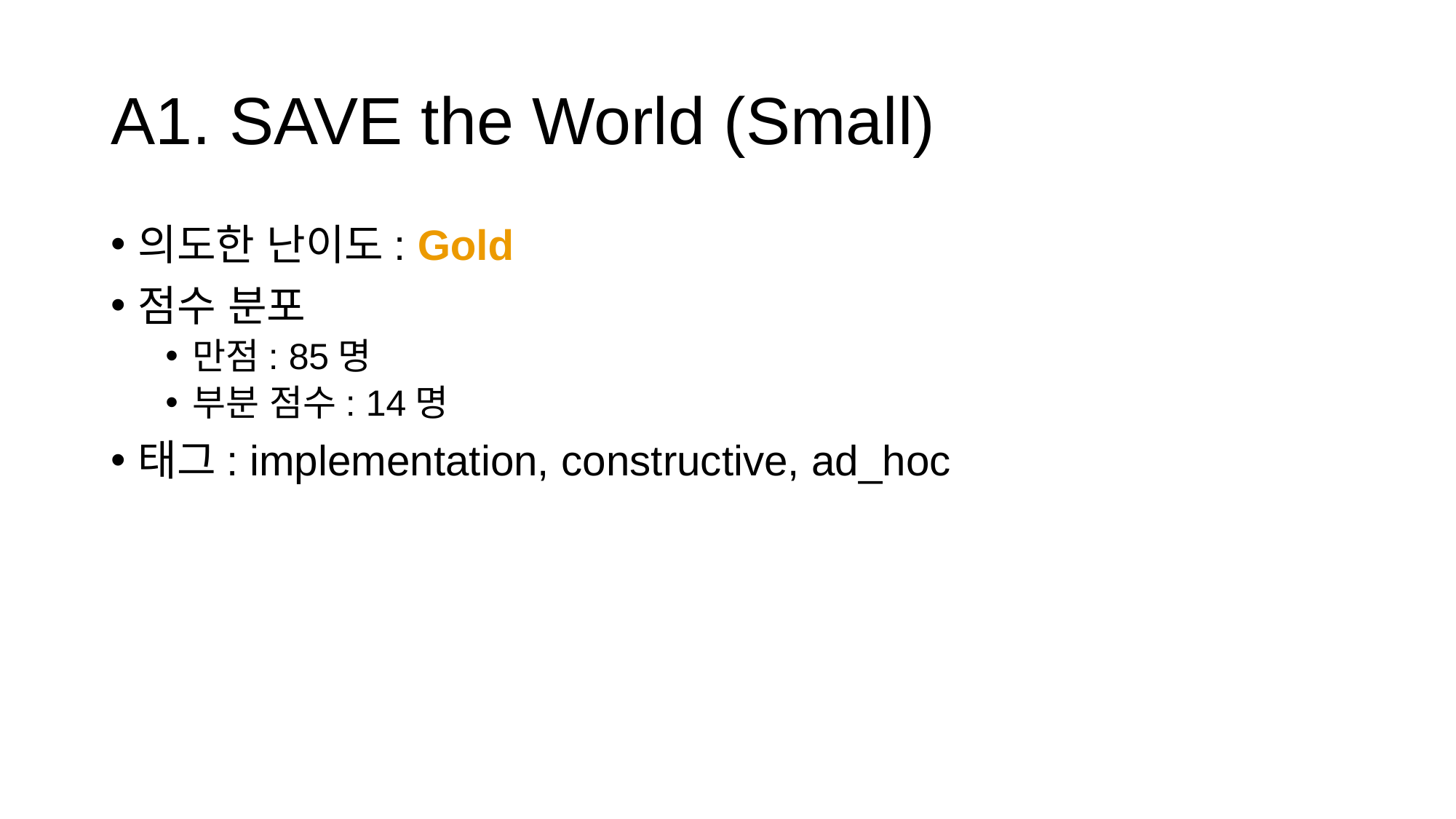

# A1. SAVE the World (Small)
의도한 난이도: Gold
점수 분포
만점: 85명
부분 점수: 14명
태그: implementation, constructive, ad_hoc